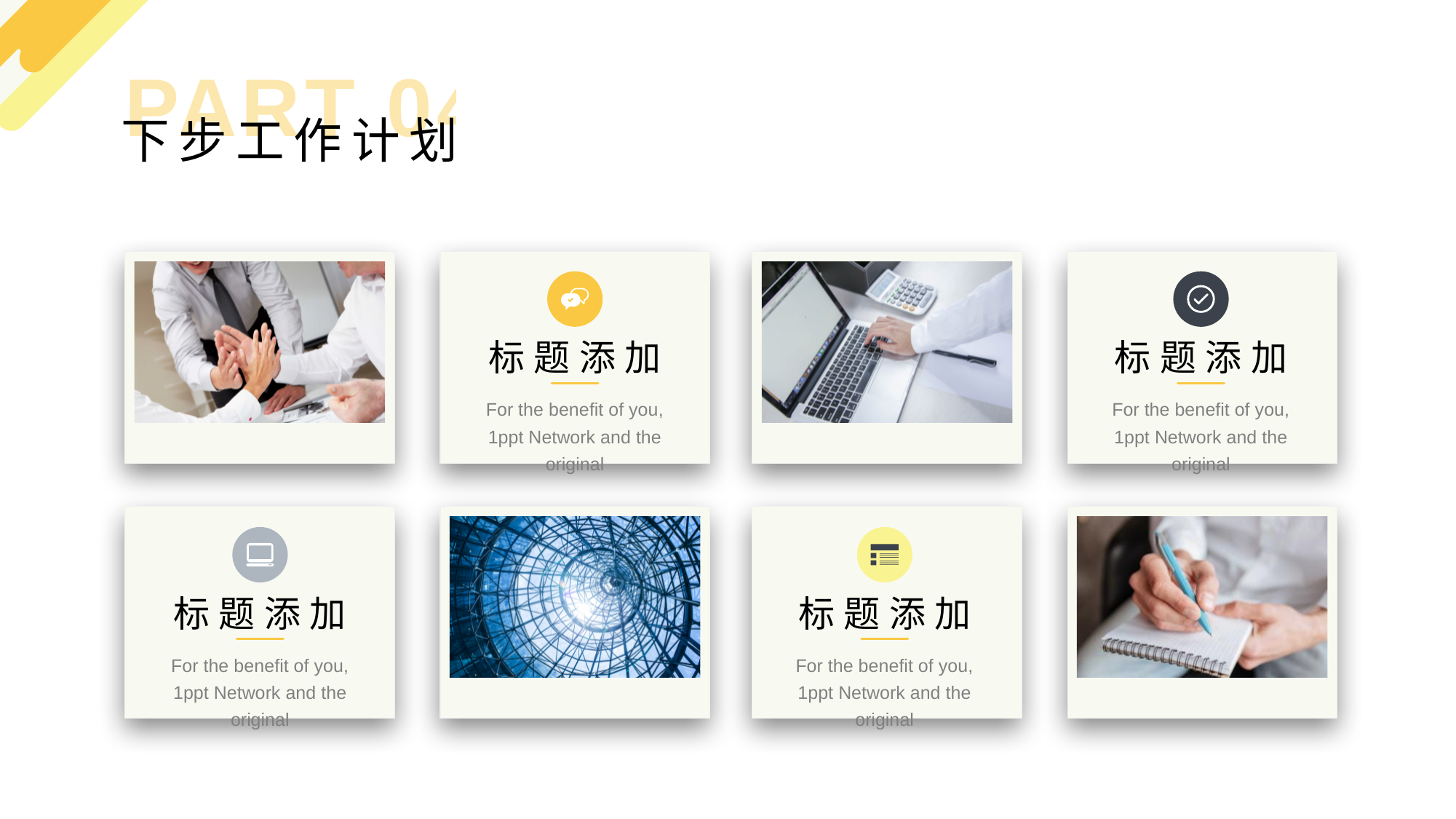

PART 04
下步工作计划

标题添加
标题添加
For the benefit of you, 1ppt Network and the original
For the benefit of you, 1ppt Network and the original

标题添加
标题添加
For the benefit of you, 1ppt Network and the original
For the benefit of you, 1ppt Network and the original